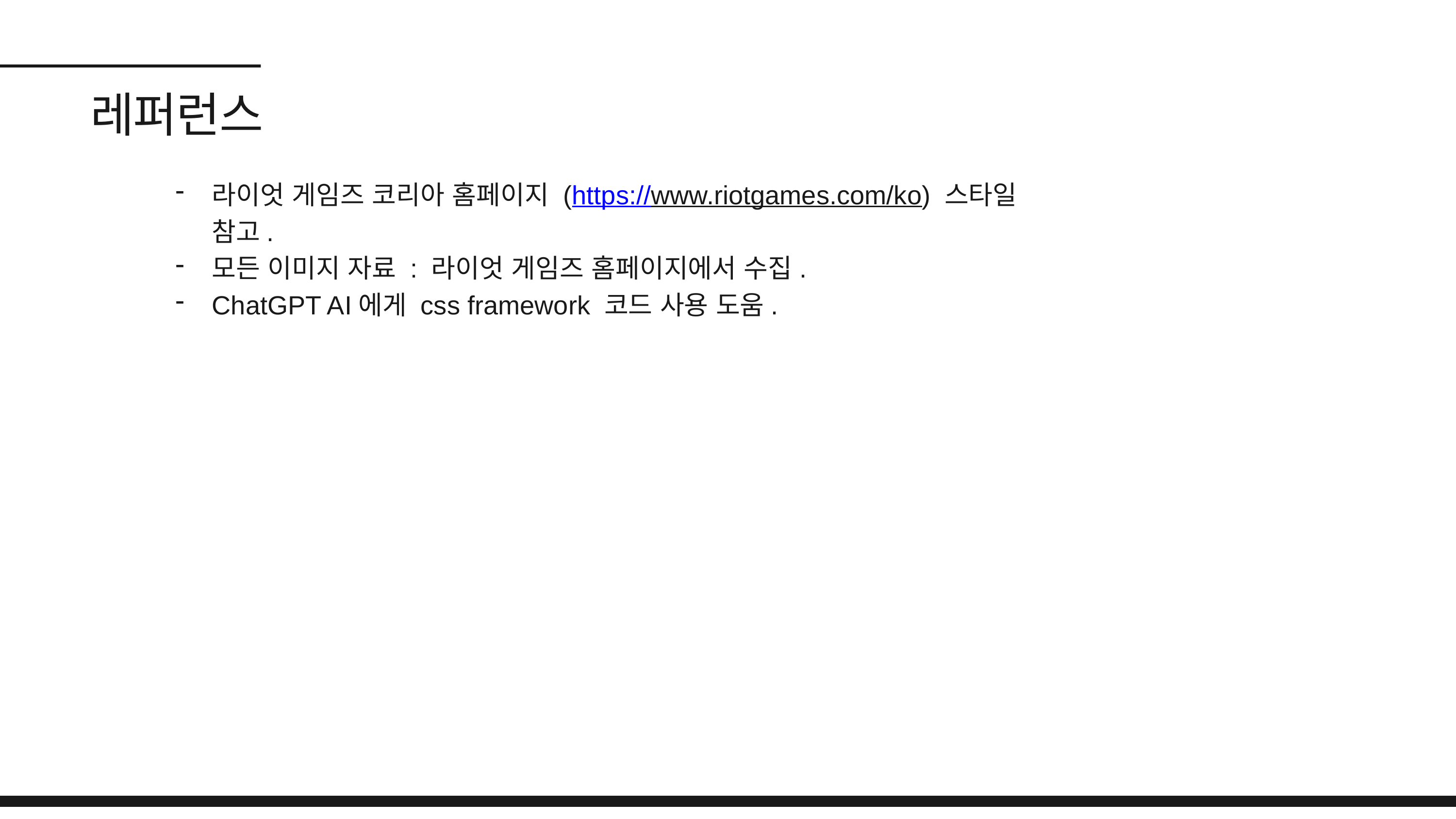

레퍼런스
라이엇 게임즈 코리아 홈페이지 (https://www.riotgames.com/ko) 스타일 참고.
모든 이미지 자료 : 라이엇 게임즈 홈페이지에서 수집.
ChatGPT AI에게 css framework 코드 사용 도움.